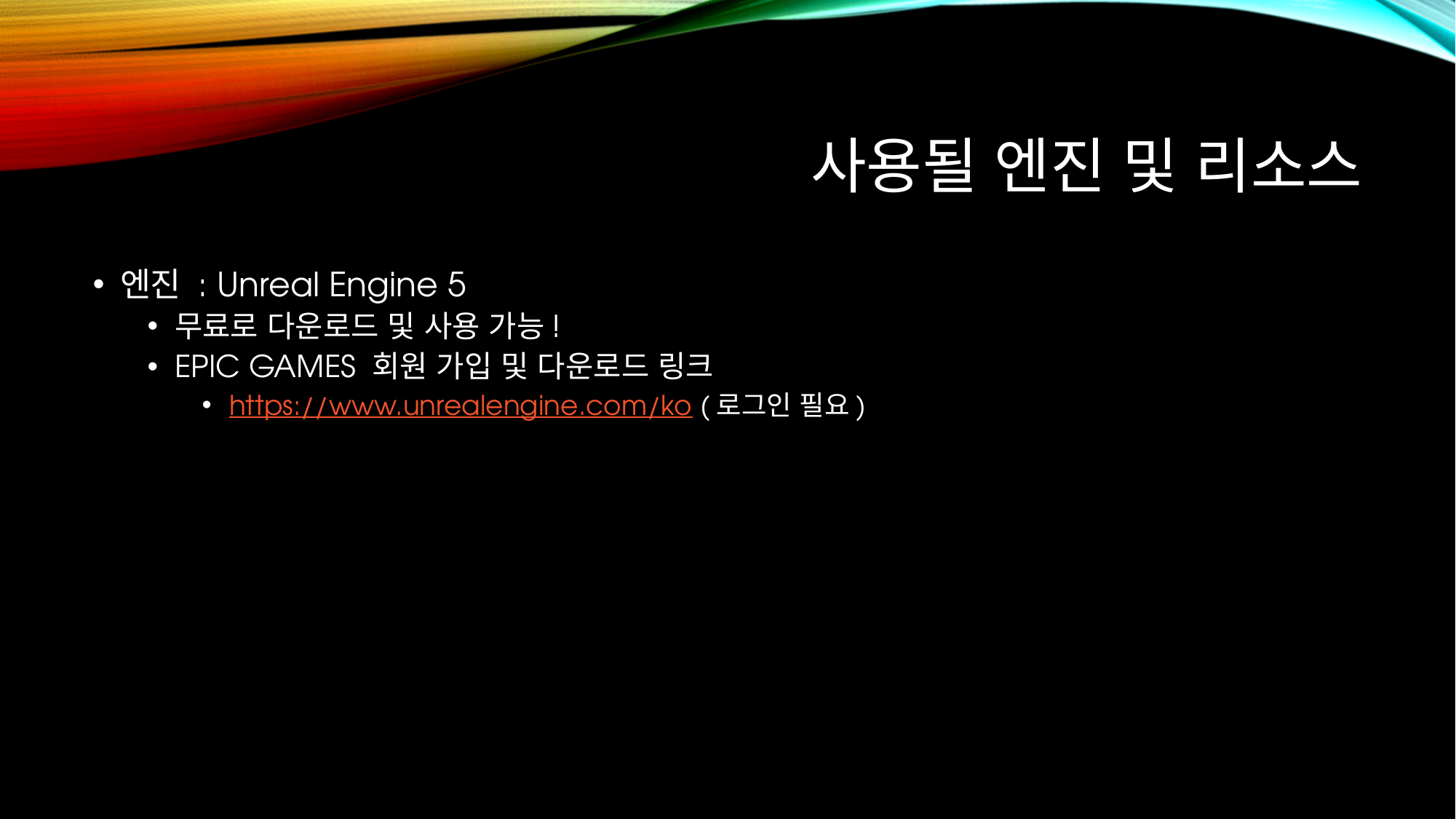

# 사용될 엔진 및 리소스
엔진 : Unreal Engine 5
무료로 다운로드 및 사용 가능!
EPIC GAMES 회원 가입 및 다운로드 링크
https://www.unrealengine.com/ko (로그인 필요)